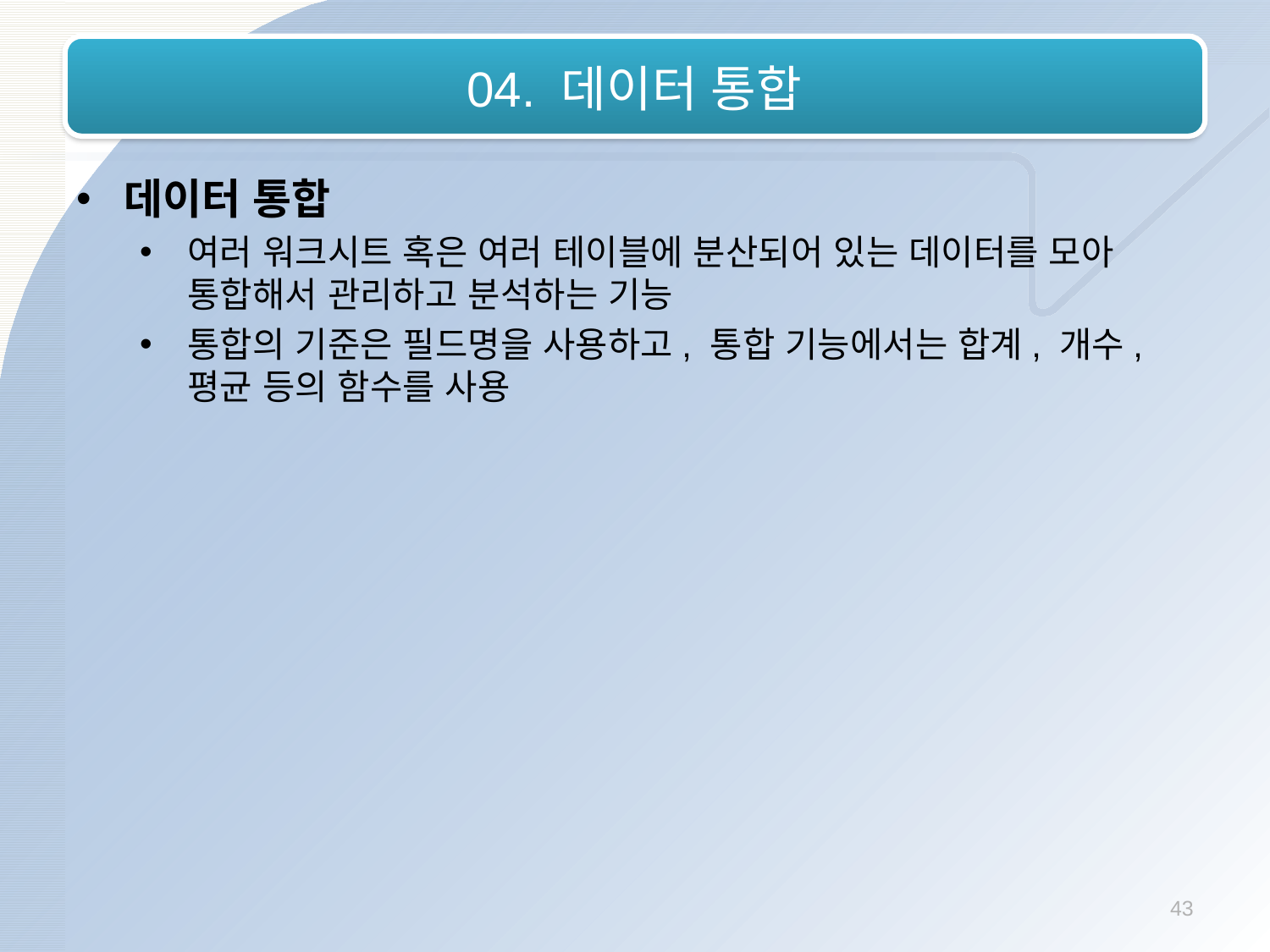

# 04. 데이터 통합
데이터 통합
여러 워크시트 혹은 여러 테이블에 분산되어 있는 데이터를 모아 통합해서 관리하고 분석하는 기능
통합의 기준은 필드명을 사용하고, 통합 기능에서는 합계, 개수, 평균 등의 함수를 사용

43